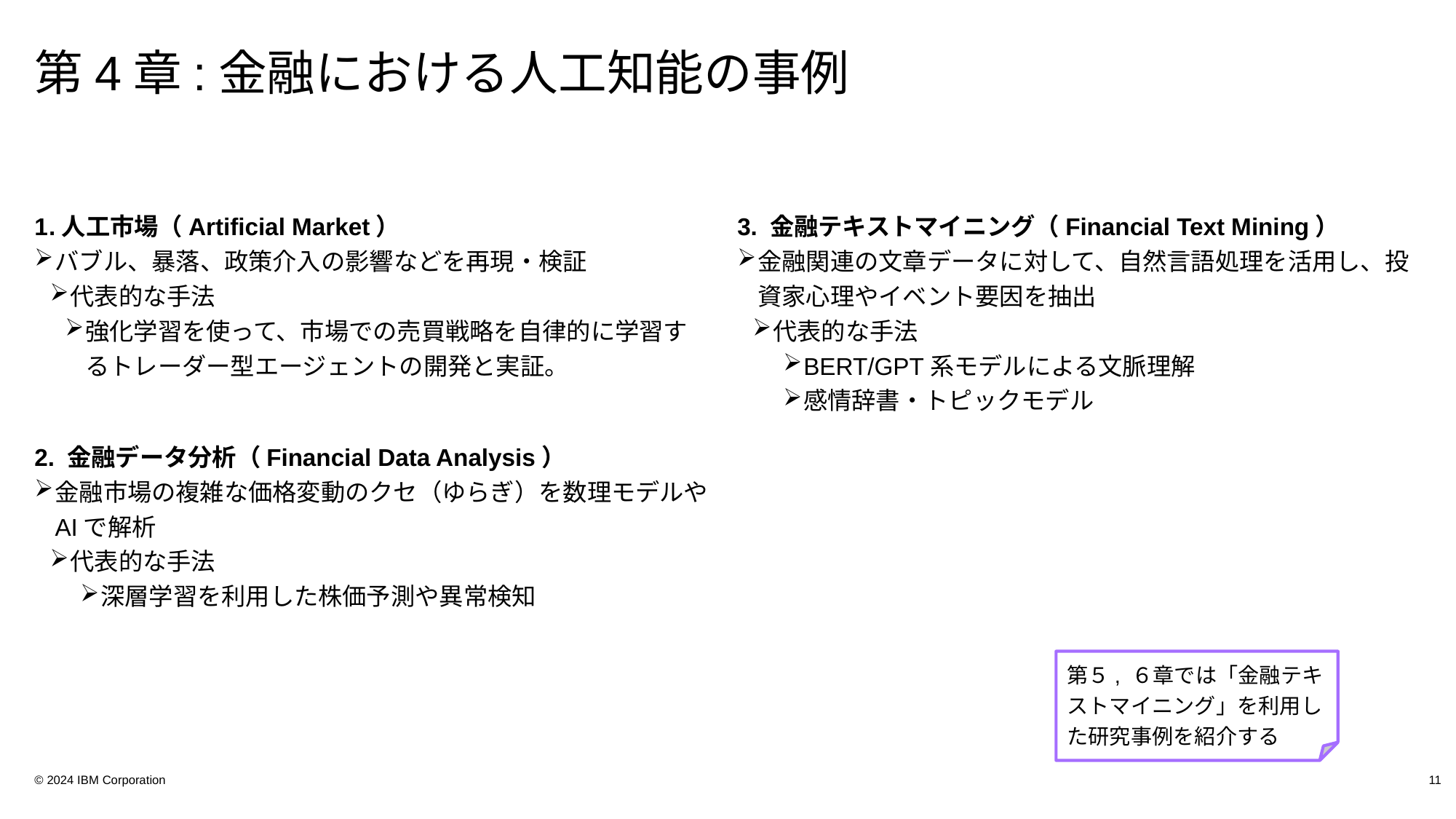

# 第4章:金融における人工知能の事例
人工市場（Artificial Market）
バブル、暴落、政策介入の影響などを再現・検証
代表的な手法
強化学習を使って、市場での売買戦略を自律的に学習するトレーダー型エージェントの開発と実証。

2. 金融データ分析（Financial Data Analysis）
金融市場の複雑な価格変動のクセ（ゆらぎ）を数理モデルやAIで解析
代表的な手法
深層学習を利用した株価予測や異常検知
3. 金融テキストマイニング（Financial Text Mining）
金融関連の文章データに対して、自然言語処理を活用し、投資家心理やイベント要因を抽出
代表的な手法
BERT/GPT系モデルによる文脈理解
感情辞書・トピックモデル

第５, ６章では「金融テキストマイニング」を利用した研究事例を紹介する